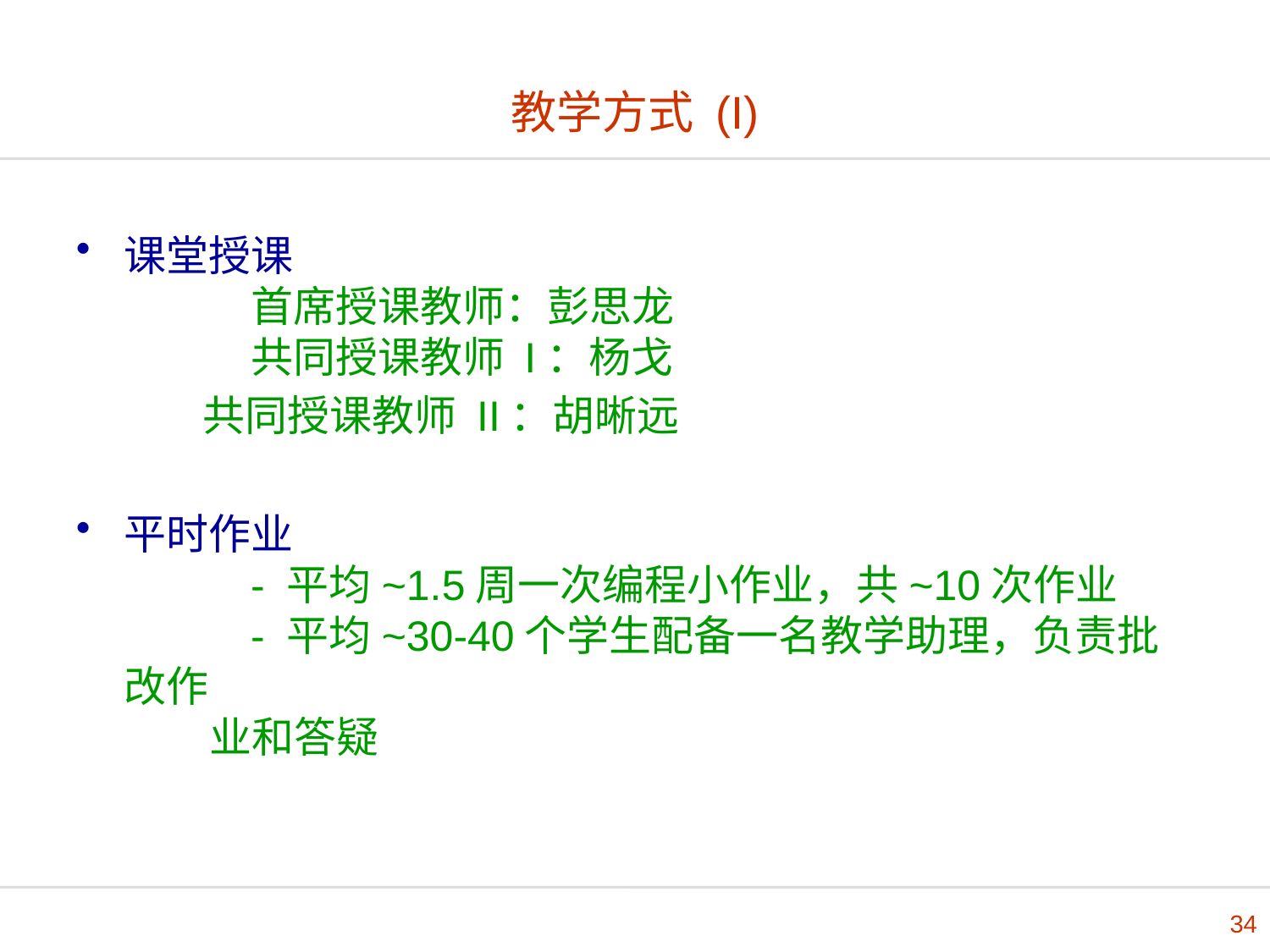

# 教学方式 (I)
课堂授课
	首席授课教师：彭思龙
	共同授课教师 I：杨戈
	共同授课教师 II：胡晰远

平时作业
	- 平均~1.5周一次编程小作业，共~10次作业
	- 平均~30-40个学生配备一名教学助理，负责批改作
         业和答疑
34